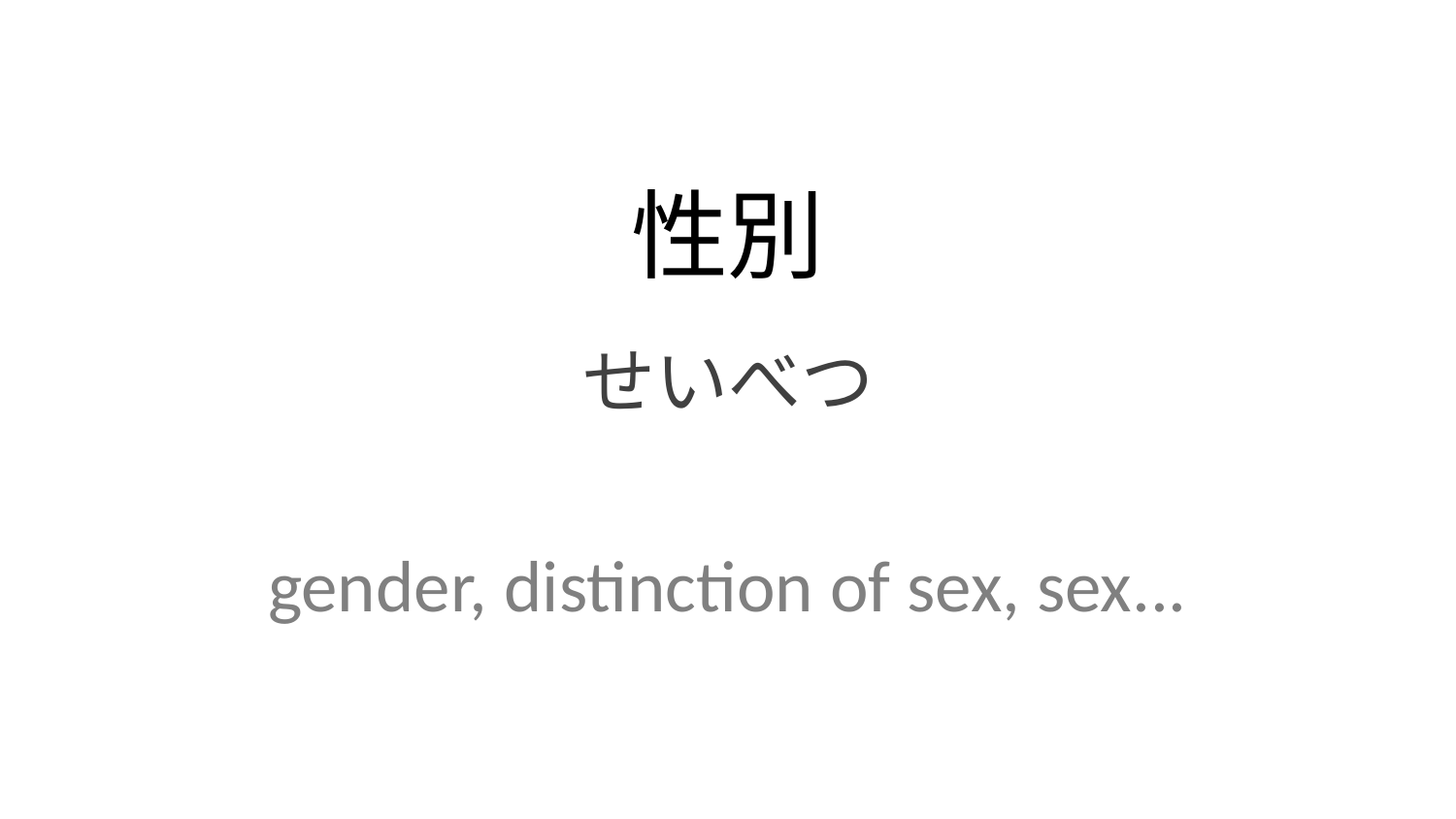

性別

せいべつ
gender, distinction of sex, sex...